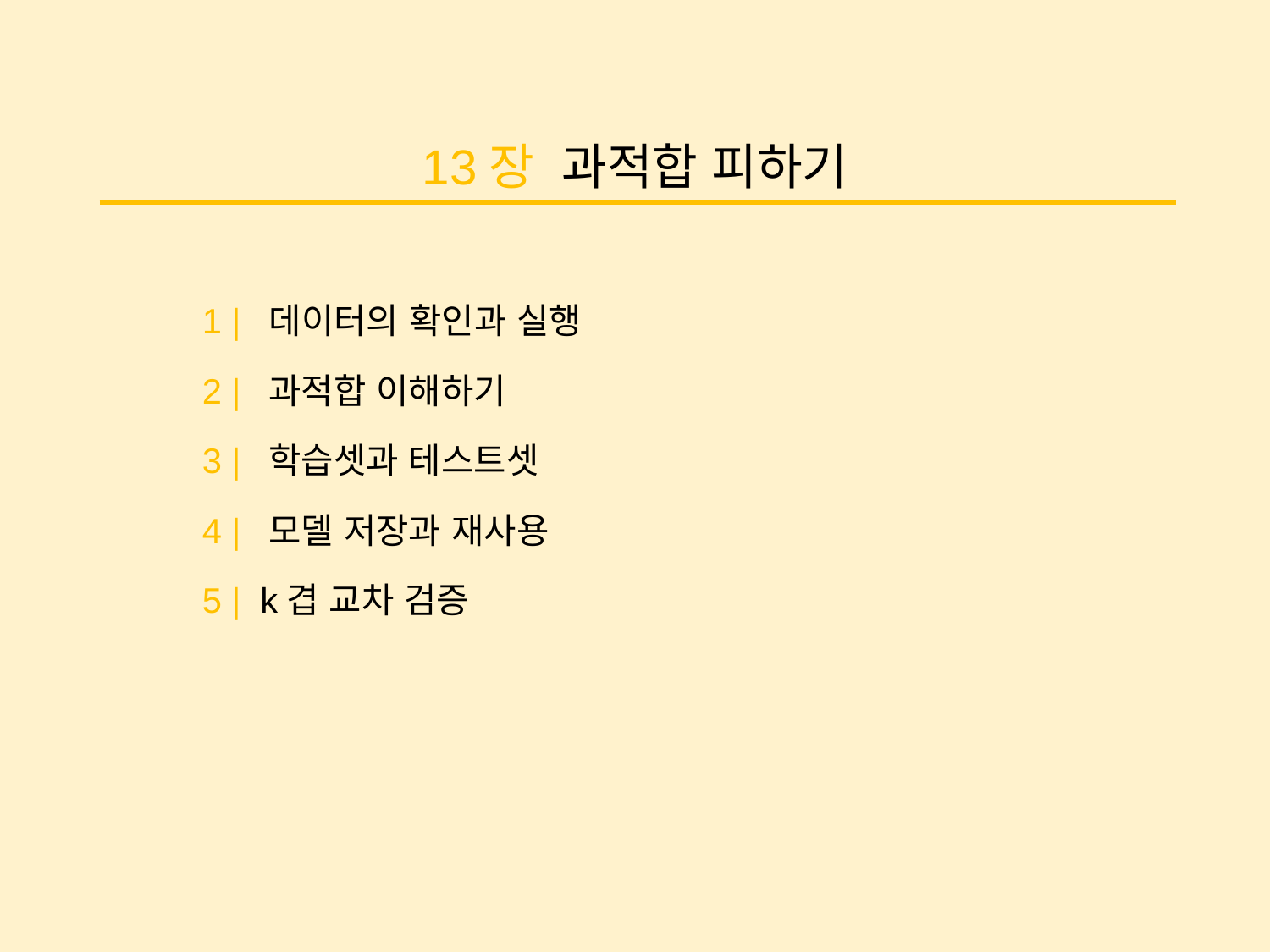

13장  과적합 피하기
1 |  데이터의 확인과 실행
2 |  과적합 이해하기
3 |  학습셋과 테스트셋
4 |  모델 저장과 재사용
5 |  k겹 교차 검증